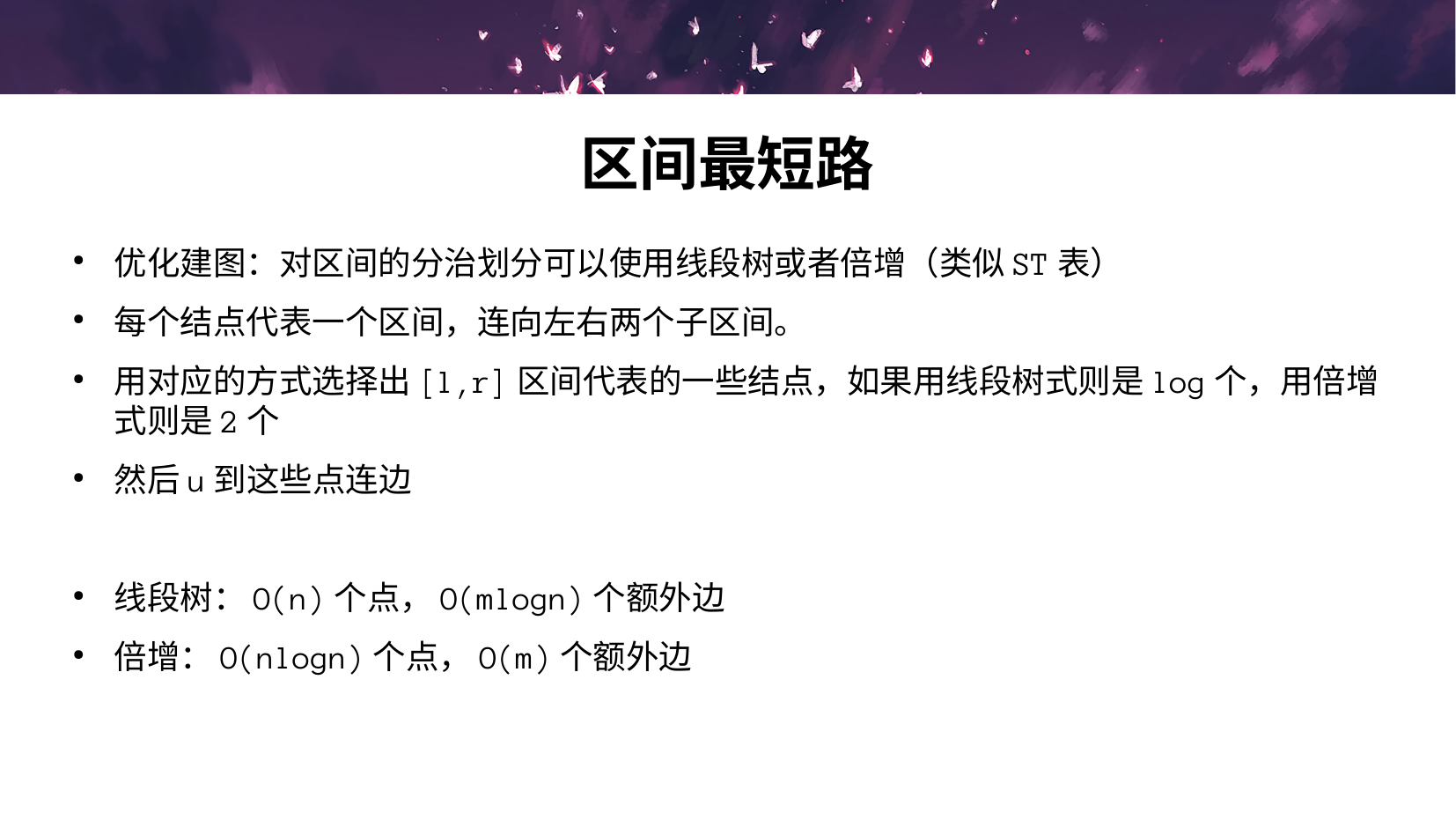

# 区间最短路
优化建图：对区间的分治划分可以使用线段树或者倍增（类似ST表）
每个结点代表一个区间，连向左右两个子区间。
用对应的方式选择出[l,r]区间代表的一些结点，如果用线段树式则是log个，用倍增式则是2个
然后u到这些点连边

线段树：O(n)个点，O(mlogn)个额外边
倍增：O(nlogn)个点，O(m)个额外边